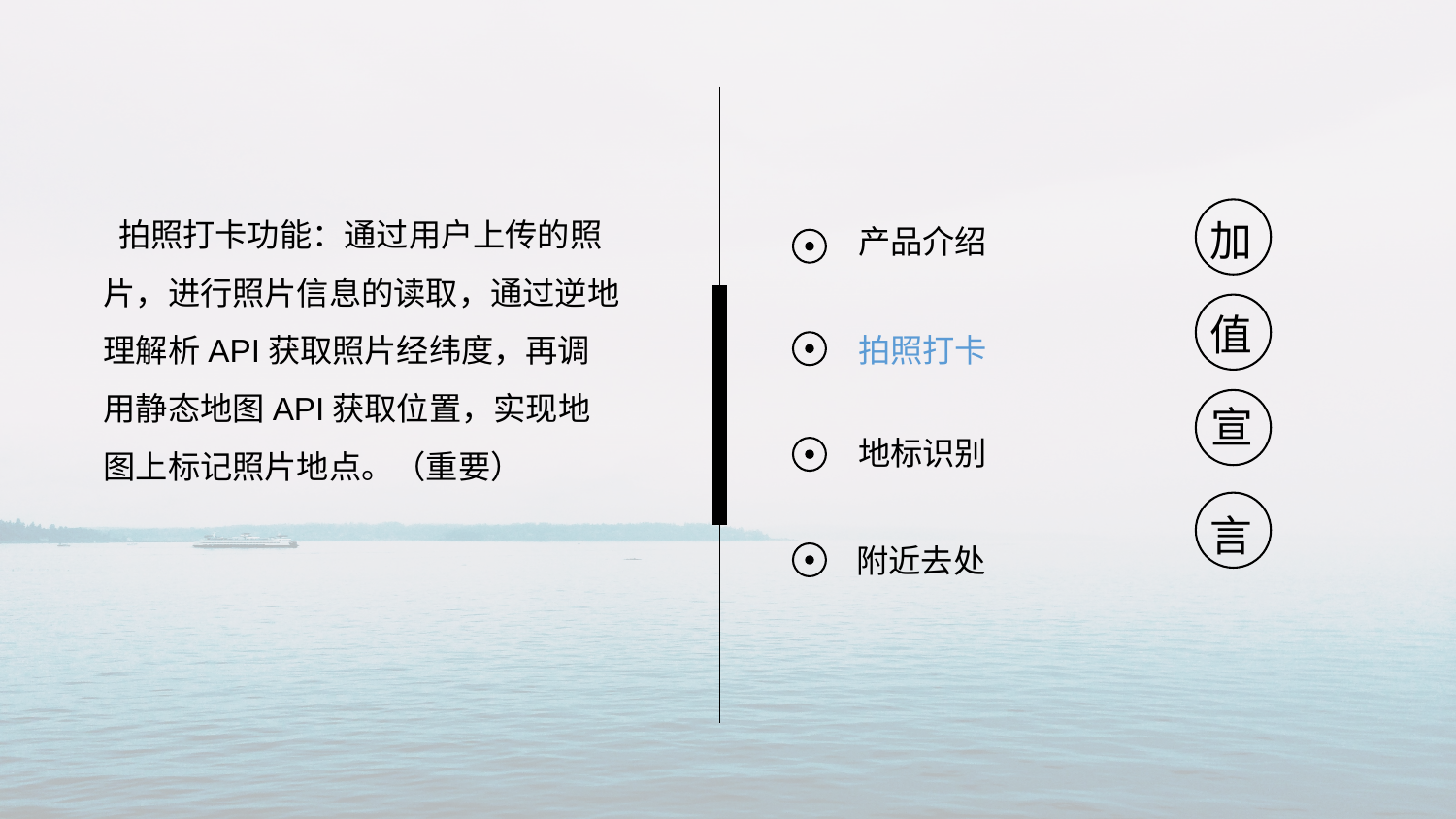

拍照打卡功能：通过用户上传的照片，进行照片信息的读取，通过逆地理解析API获取照片经纬度，再调用静态地图API获取位置，实现地图上标记照片地点。（重要）

加
产品介绍

值
拍照打卡

宣
地标识别

言
附近去处